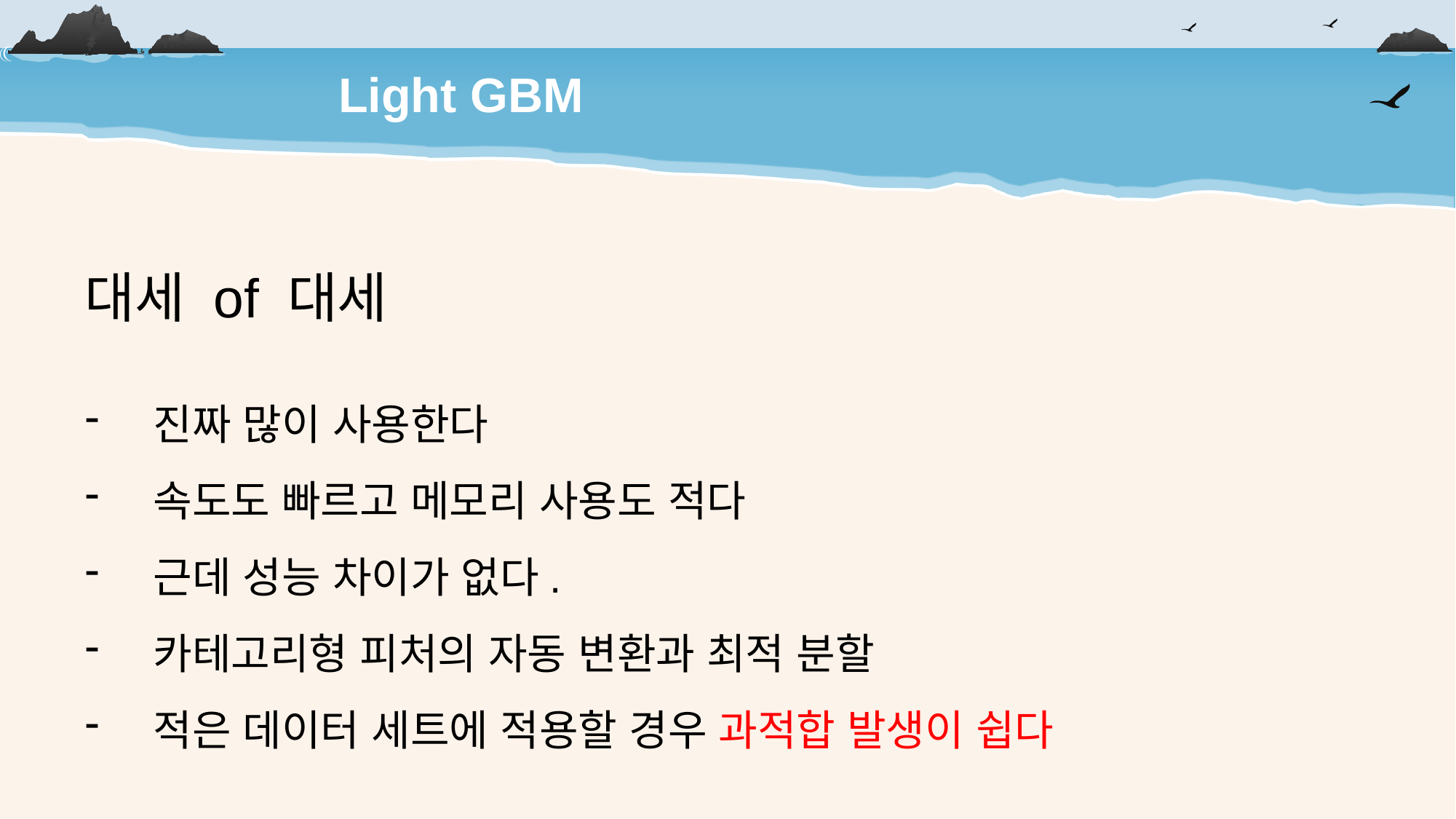

Light GBM
대세 of 대세

진짜 많이 사용한다
속도도 빠르고 메모리 사용도 적다
근데 성능 차이가 없다.
카테고리형 피처의 자동 변환과 최적 분할
적은 데이터 세트에 적용할 경우 과적합 발생이 쉽다